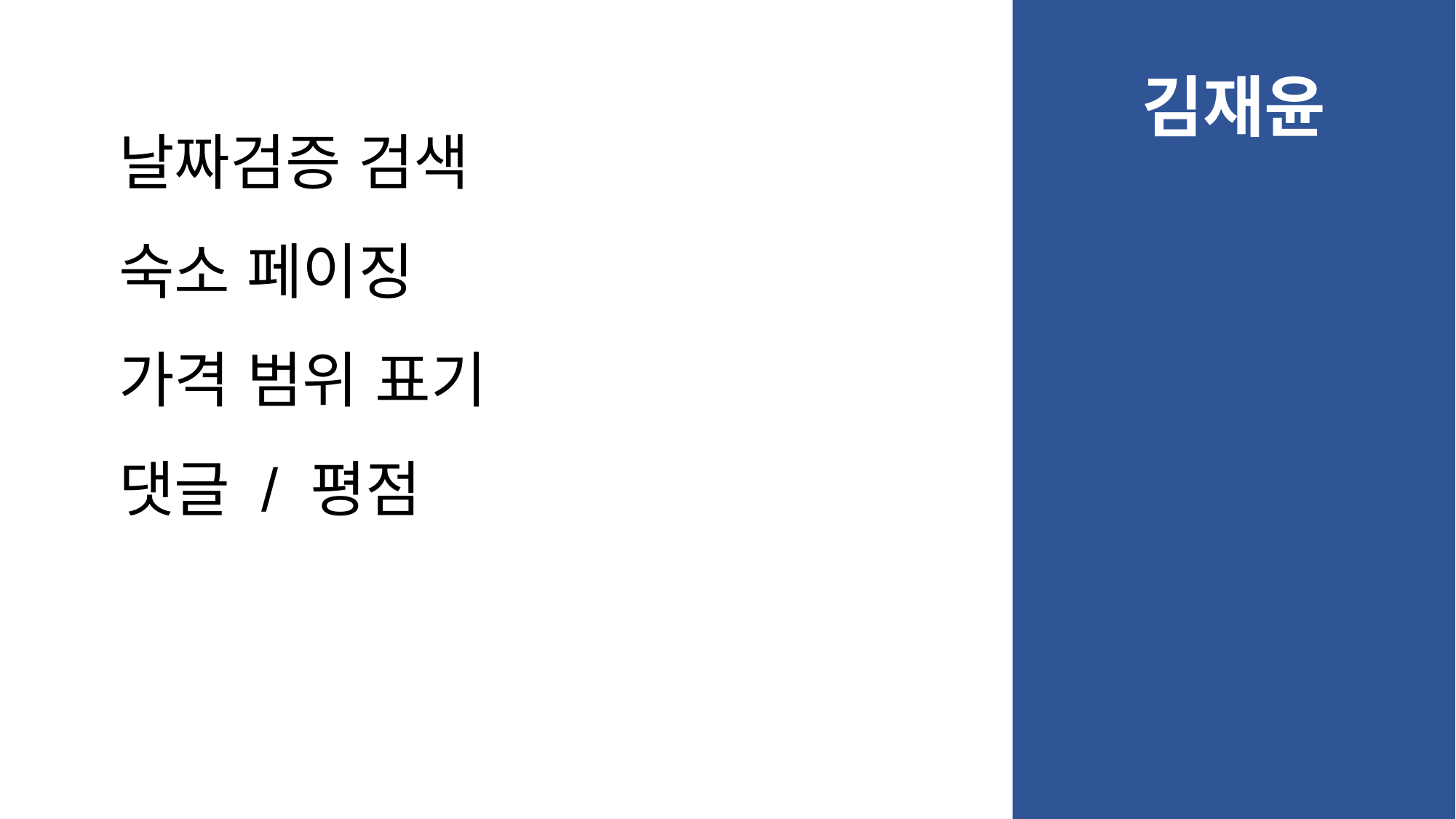

김재윤
날짜검증 검색
숙소 페이징
가격 범위 표기
댓글 / 평점